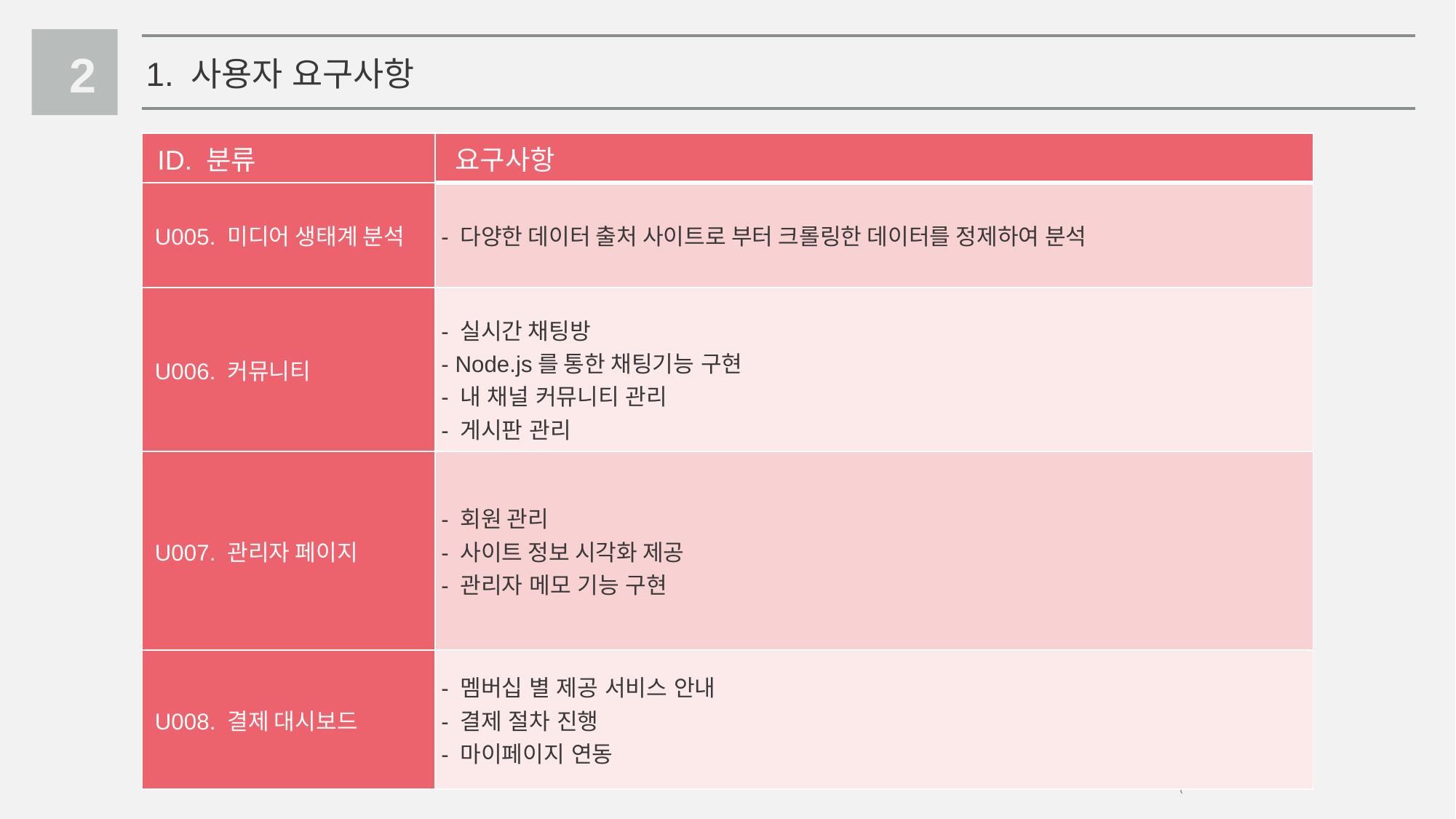

2
1. 사용자 요구사항
| ID. 분류 | 요구사항 |
| --- | --- |
| U005. 미디어 생태계 분석 | - 다양한 데이터 출처 사이트로 부터 크롤링한 데이터를 정제하여 분석 |
| U006. 커뮤니티 | - 실시간 채팅방 - Node.js를 통한 채팅기능 구현 - 내 채널 커뮤니티 관리 - 게시판 관리 |
| U007. 관리자 페이지 | - 회원 관리 - 사이트 정보 시각화 제공 - 관리자 메모 기능 구현 |
| U008. 결제 대시보드 | - 멤버십 별 제공 서비스 안내 - 결제 절차 진행 - 마이페이지 연동 |